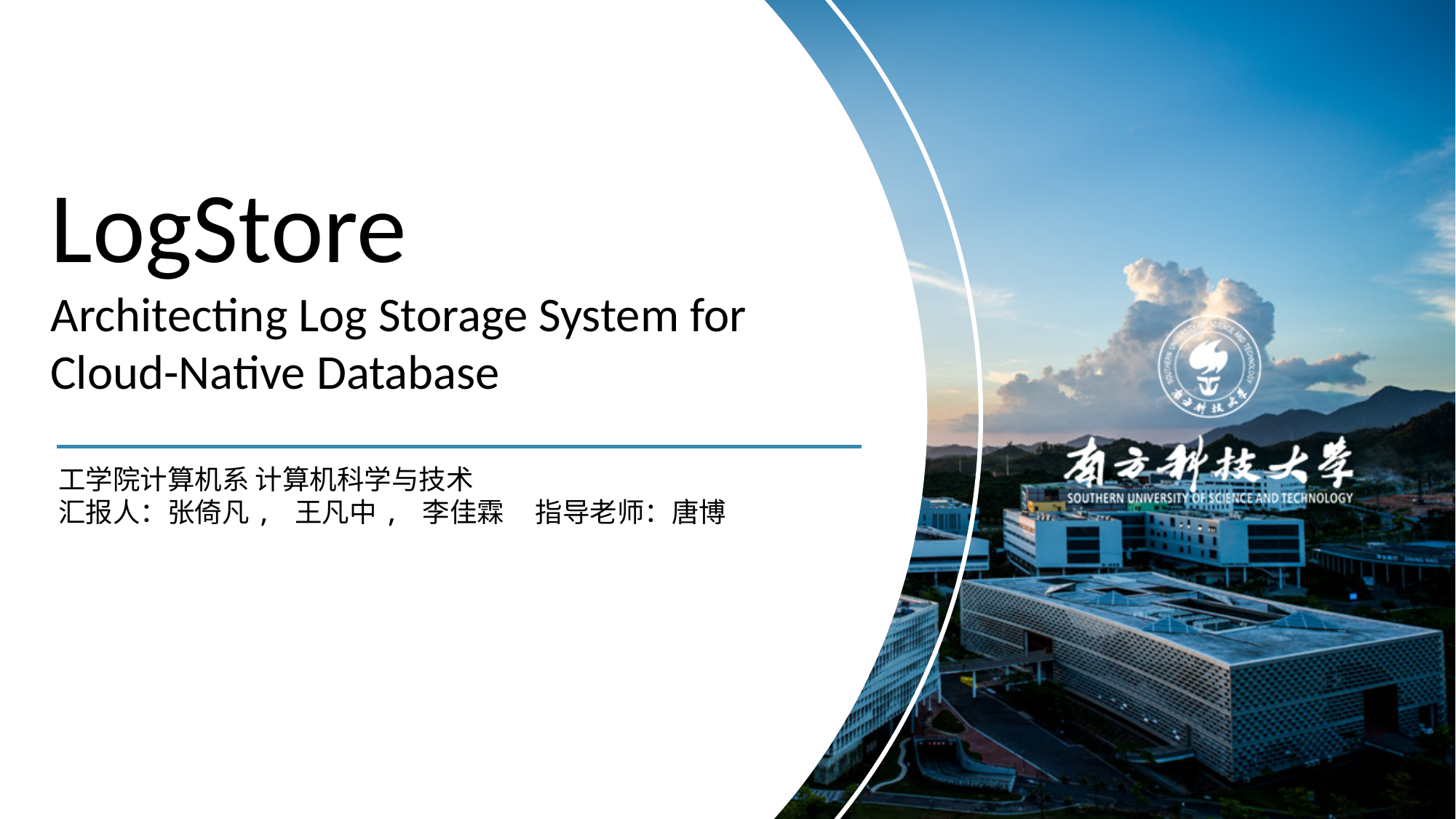

LogStore
Architecting Log Storage System for Cloud-Native Database
工学院计算机系 计算机科学与技术
汇报人：张倚凡, 王凡中, 李佳霖     指导老师：唐博